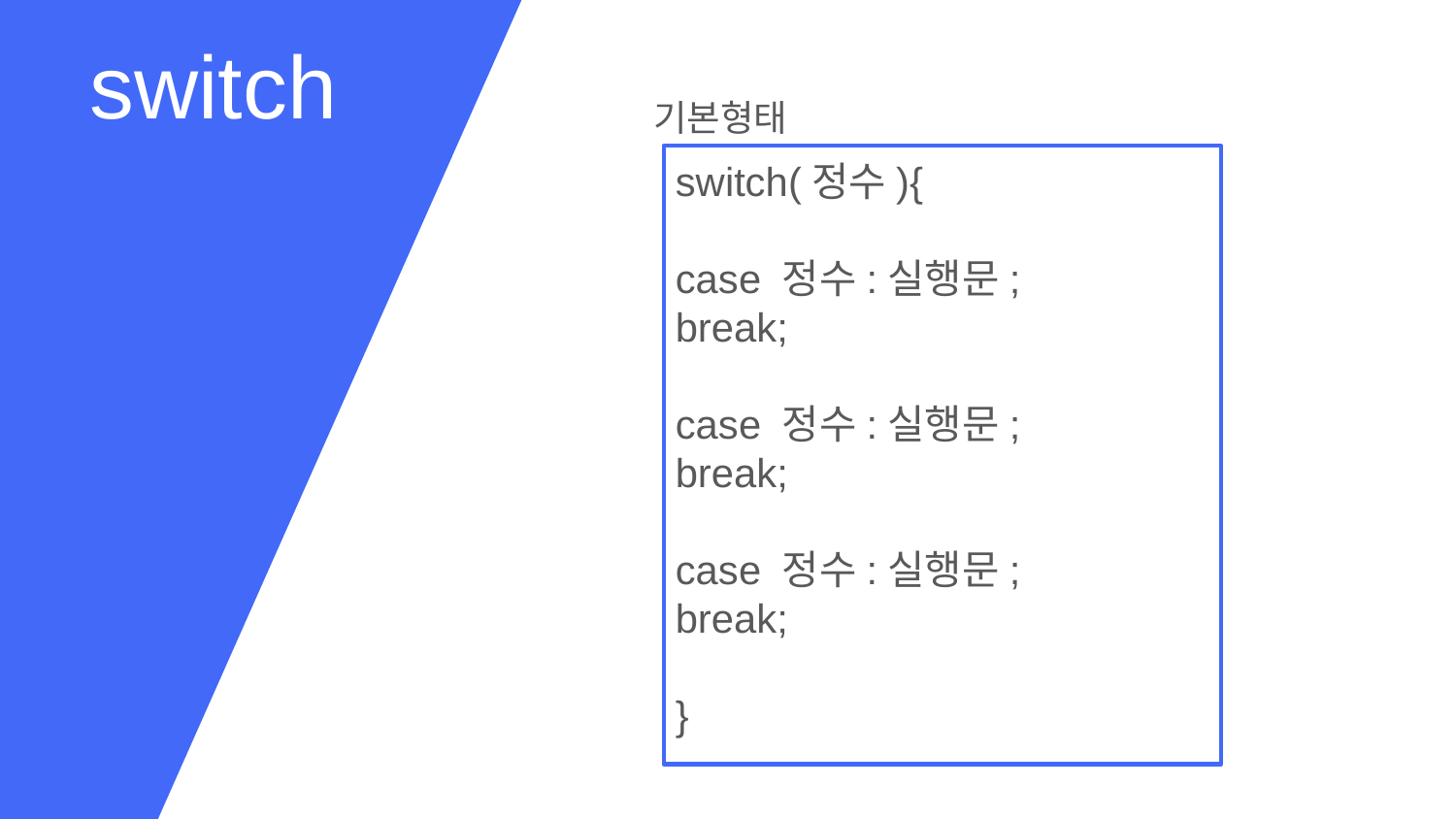

switch
기본형태

switch(정수){

case 정수:실행문;
break;

case 정수:실행문;
break;

case 정수:실행문;
break;

}